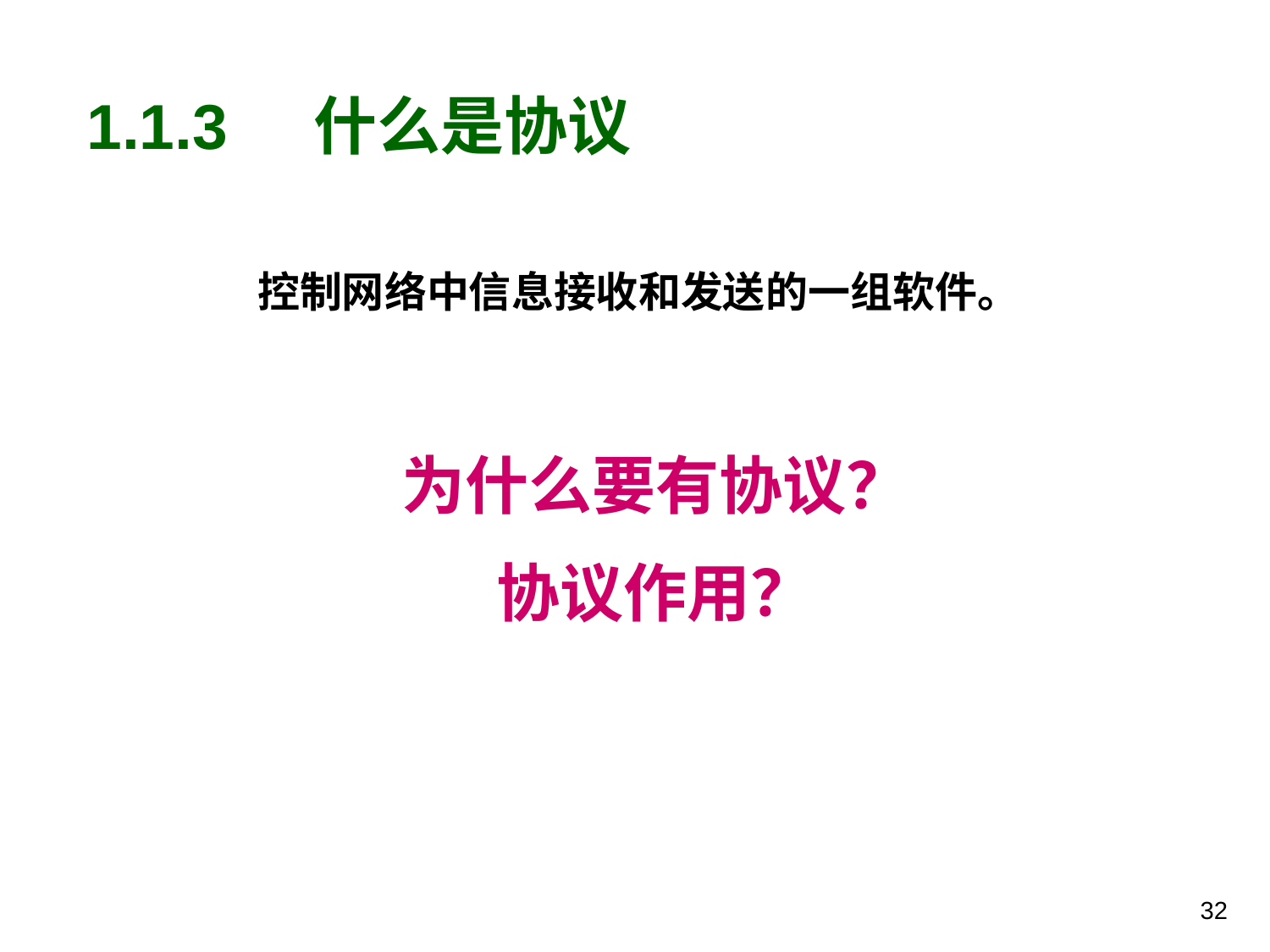

# 1.1.3    什么是协议
控制网络中信息接收和发送的一组软件。

为什么要有协议？
协议作用？
32